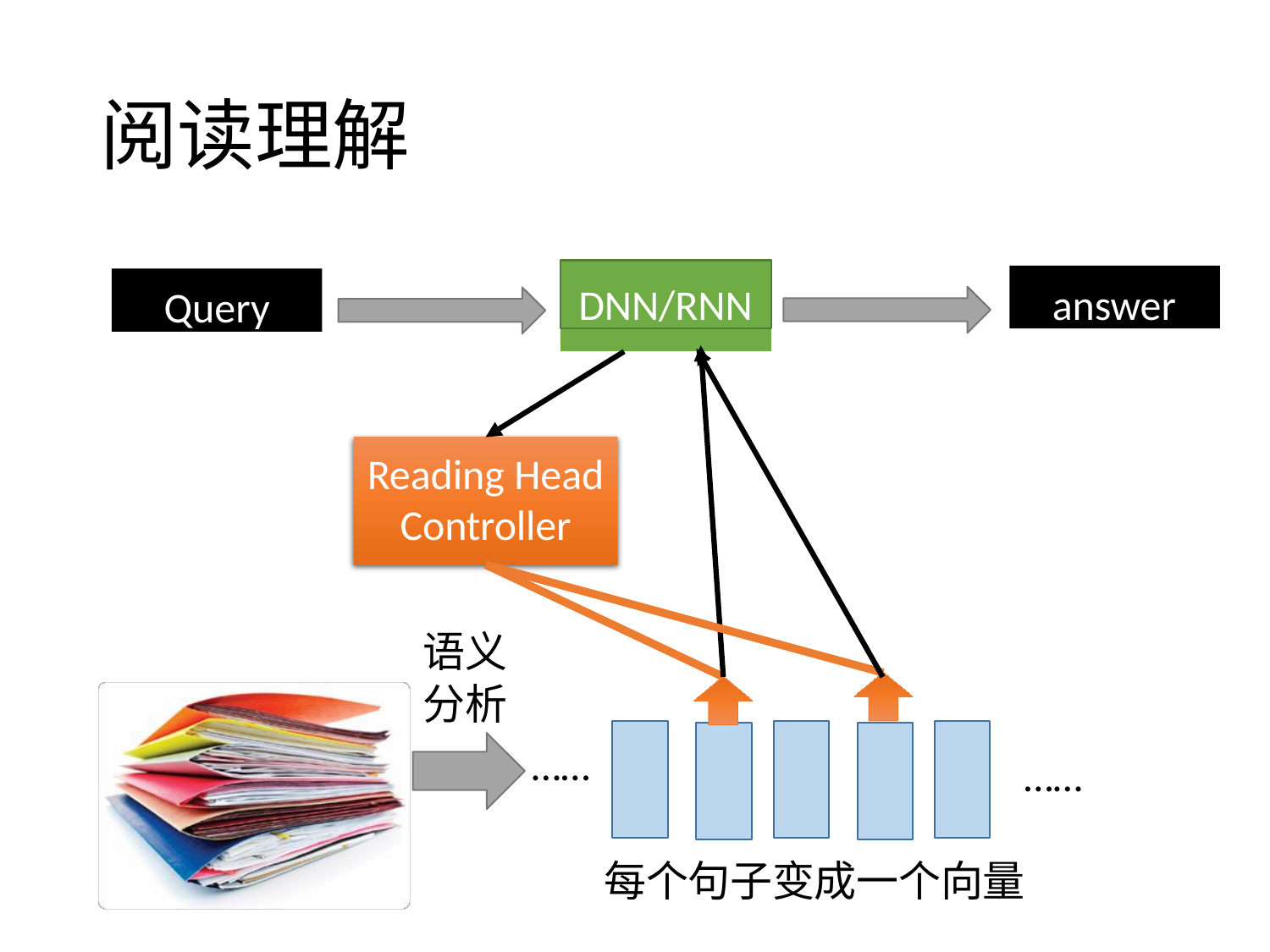

# 阅读理解

DNN/RNN
answer
Query

Reading Head
Controller

语义
分析
……

……
       每个句子变成一个向量